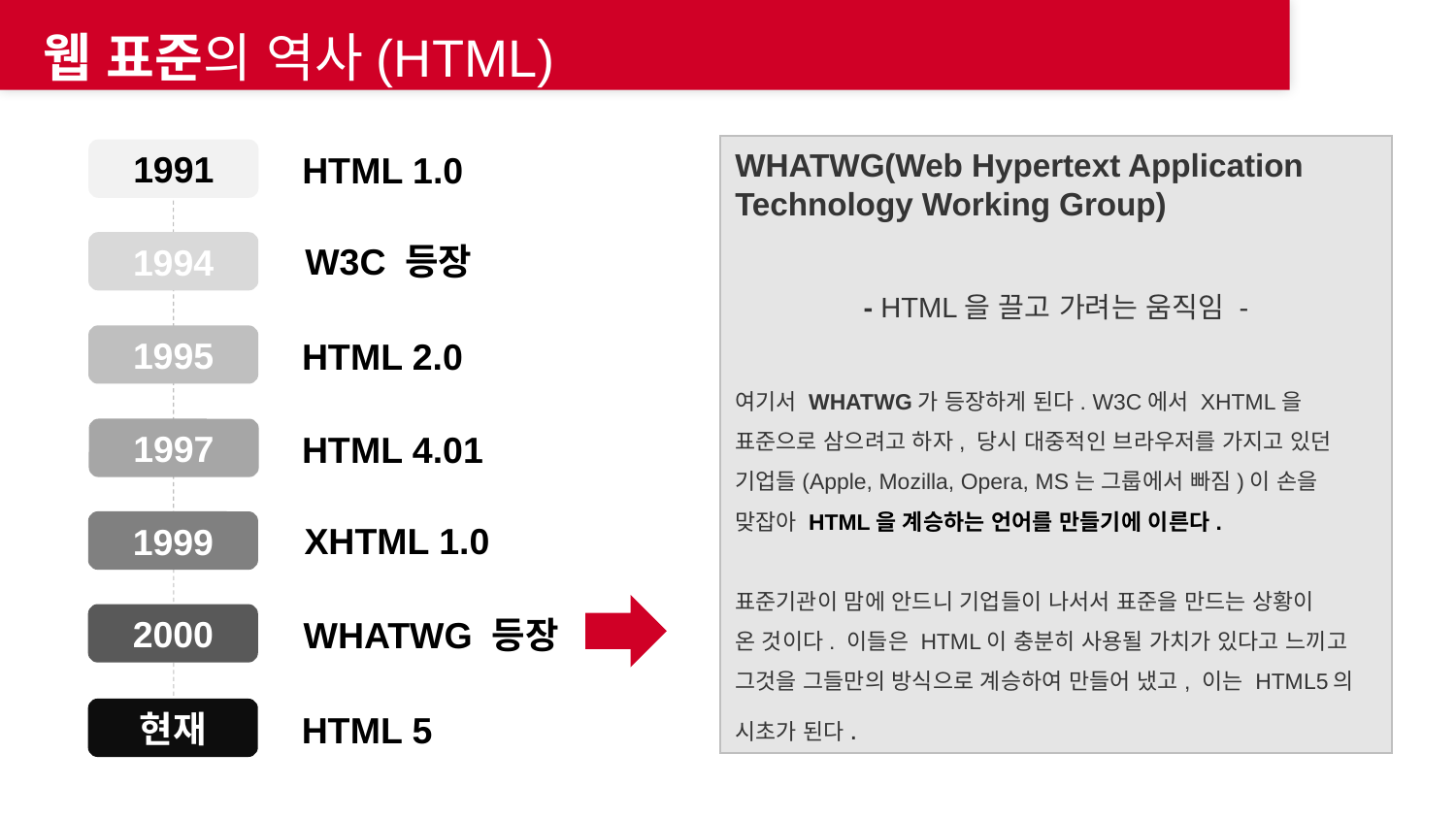

웹 표준의 역사(HTML)
WHATWG(Web Hypertext Application Technology Working Group)

- HTML을 끌고 가려는 움직임 -

여기서 WHATWG가 등장하게 된다. W3C에서 XHTML을 표준으로 삼으려고 하자, 당시 대중적인 브라우저를 가지고 있던 기업들(Apple, Mozilla, Opera, MS는 그룹에서 빠짐)이 손을 맞잡아 HTML을 계승하는 언어를 만들기에 이른다.

표준기관이 맘에 안드니 기업들이 나서서 표준을 만드는 상황이
온 것이다. 이들은 HTML이 충분히 사용될 가치가 있다고 느끼고
그것을 그들만의 방식으로 계승하여 만들어 냈고, 이는 HTML5의
시초가 된다.
1991
HTML 1.0
1994
W3C 등장
1995
HTML 2.0
1997
HTML 4.01
XHTML 1.0
1999

2000
WHATWG 등장
현재
HTML 5